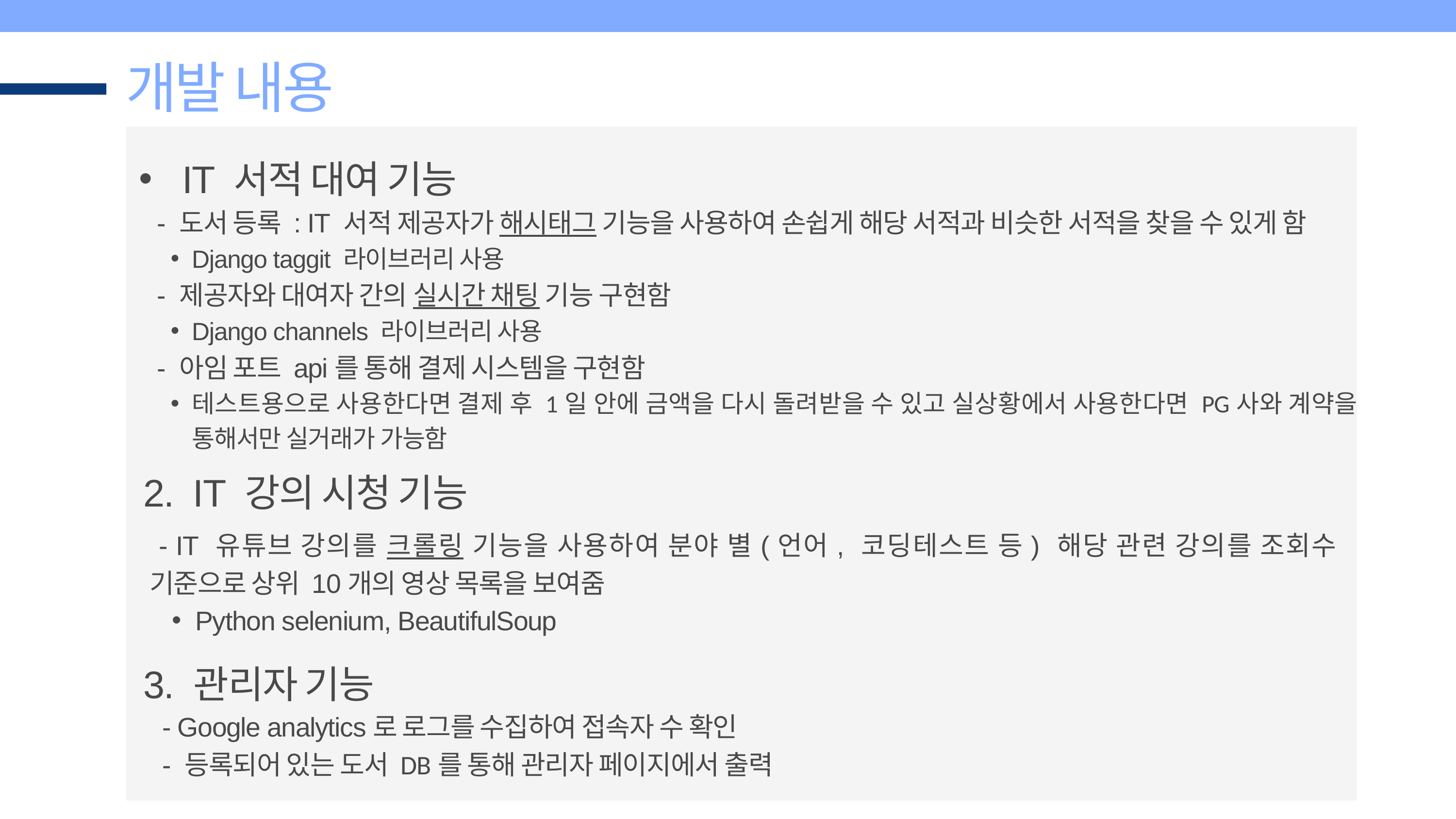

개발 내용

 IT 서적 대여 기능

 - 도서 등록 : IT 서적 제공자가 해시태그 기능을 사용하여 손쉽게 해당 서적과 비슷한 서적을 찾을 수 있게 함
Django taggit 라이브러리 사용
 - 제공자와 대여자 간의 실시간 채팅 기능 구현함
Django channels 라이브러리 사용
 - 아임 포트 api를 통해 결제 시스템을 구현함
테스트용으로 사용한다면 결제 후 1일 안에 금액을 다시 돌려받을 수 있고 실상황에서 사용한다면 PG사와 계약을 통해서만 실거래가 가능함

2.  IT 강의 시청 기능

 - IT 유튜브 강의를 크롤링 기능을 사용하여 분야 별(언어, 코딩테스트 등) 해당 관련 강의를 조회수 기준으로 상위 10개의 영상 목록을 보여줌
Python selenium, BeautifulSoup

3. 관리자 기능

  - Google analytics로 로그를 수집하여 접속자 수 확인
  - 등록되어 있는 도서 DB를 통해 관리자 페이지에서 출력